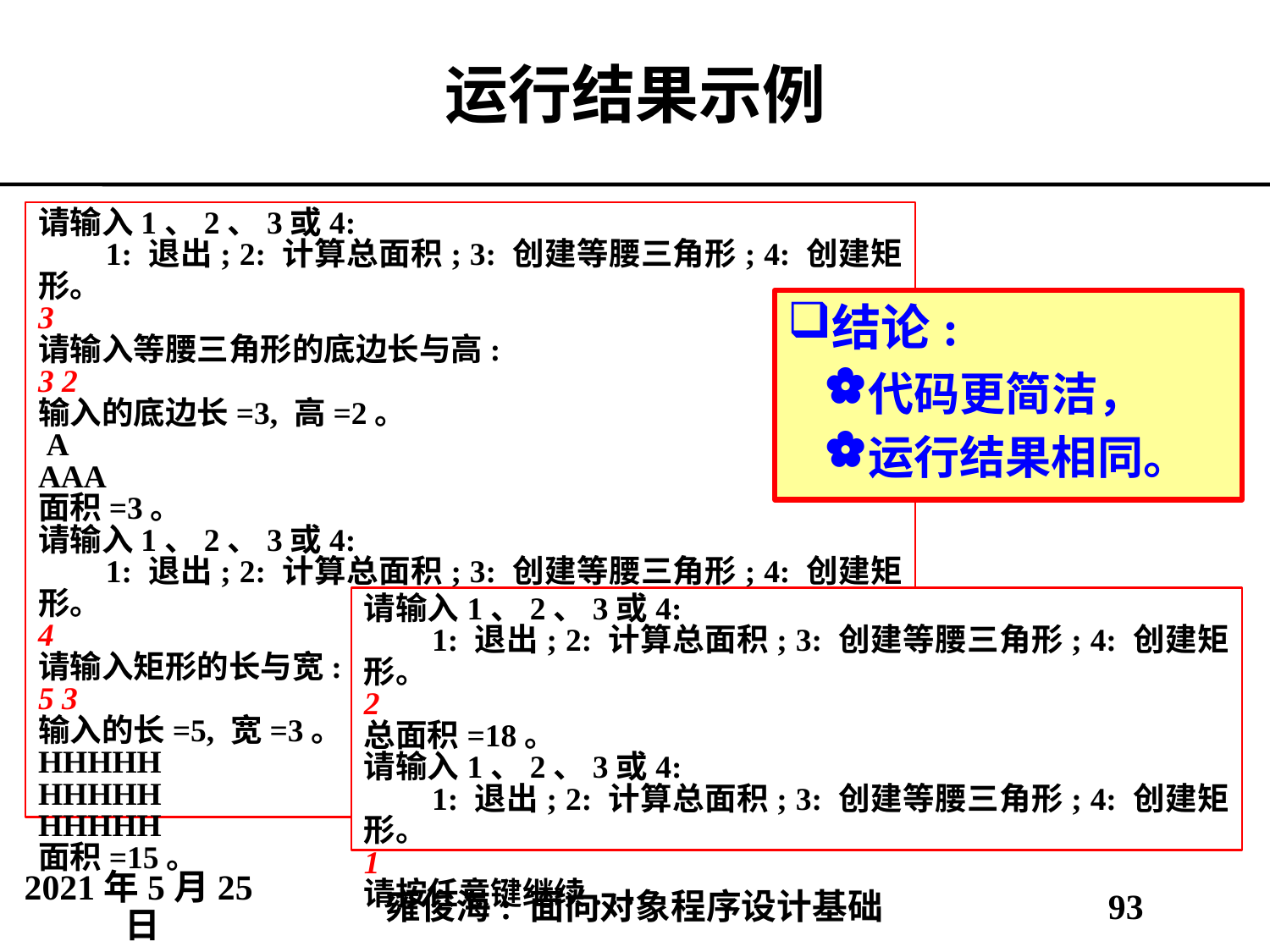

# 运行结果示例

请输入1、2、3或4:
        1: 退出; 2: 计算总面积; 3: 创建等腰三角形; 4: 创建矩形。
3
请输入等腰三角形的底边长与高:
3 2
输入的底边长=3, 高=2。
 A
AAA
面积=3。
请输入1、2、3或4:
        1: 退出; 2: 计算总面积; 3: 创建等腰三角形; 4: 创建矩形。
4
请输入矩形的长与宽:
5 3
输入的长=5, 宽=3。
HHHHH
HHHHH
HHHHH
面积=15。
结论:
代码更简洁，
运行结果相同。
请输入1、2、3或4:
        1: 退出; 2: 计算总面积; 3: 创建等腰三角形; 4: 创建矩形。
2
总面积=18。
请输入1、2、3或4:
        1: 退出; 2: 计算总面积; 3: 创建等腰三角形; 4: 创建矩形。
1
请按任意键继续. . .
2021年5月25日
雍俊海: 面向对象程序设计基础
93